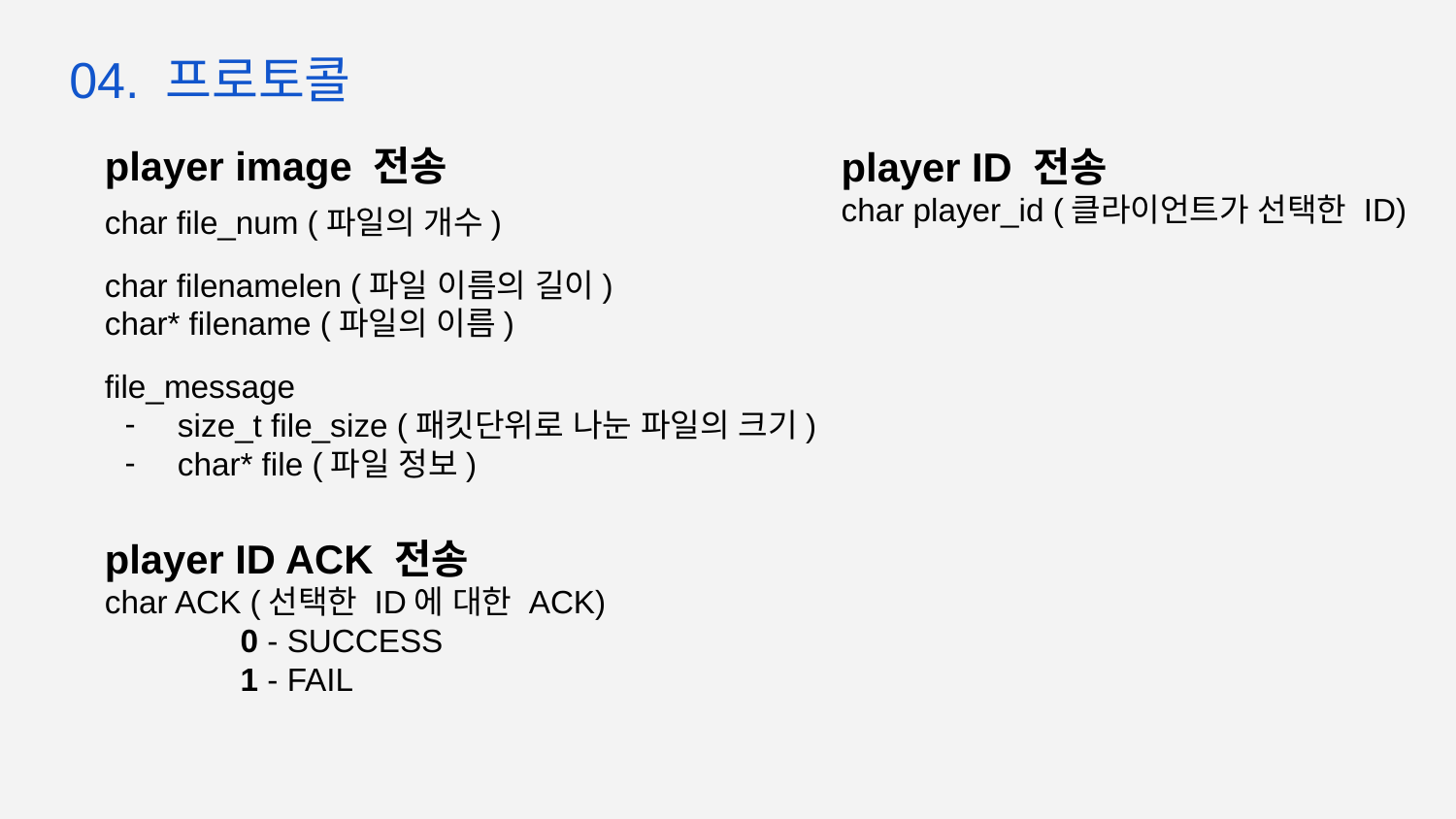

04. 프로토콜
player image 전송

char file_num (파일의 개수)

char filenamelen (파일 이름의 길이)
char* filename (파일의 이름)

file_message
size_t file_size (패킷단위로 나눈 파일의 크기)
char* file (파일 정보)

player ID ACK 전송
char ACK (선택한 ID에 대한 ACK)
       0 - SUCCESS
       1 - FAIL
player ID 전송
char player_id (클라이언트가 선택한 ID)